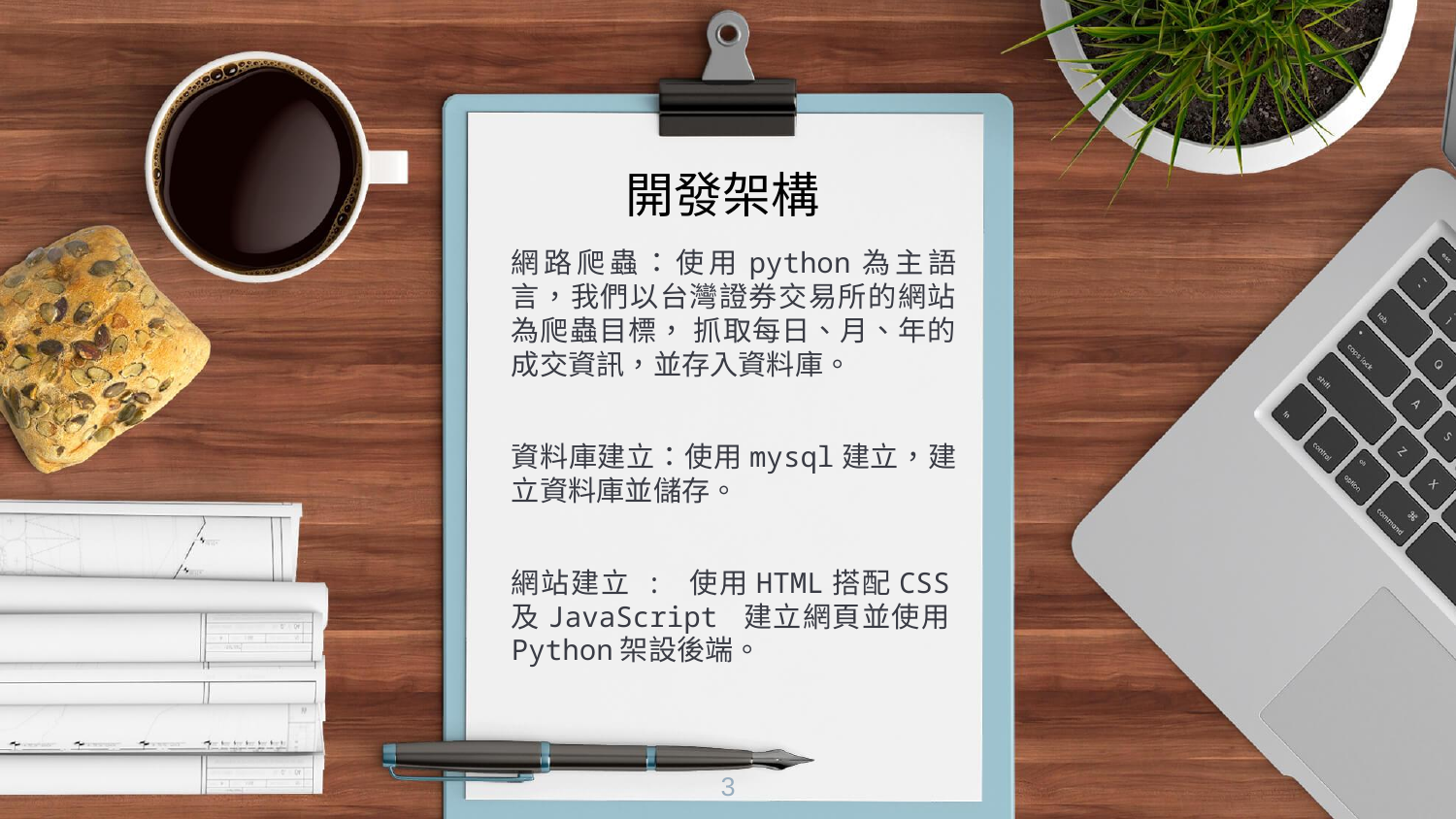

開發架構
網路爬蟲：使用python為主語言，我們以台灣證券交易所的網站為爬蟲目標， 抓取每日、月、年的成交資訊，並存入資料庫。

資料庫建立：使用mysql建立，建立資料庫並儲存。

網站建立 : 使用HTML搭配CSS及JavaScript 建立網頁並使用Python架設後端。

3